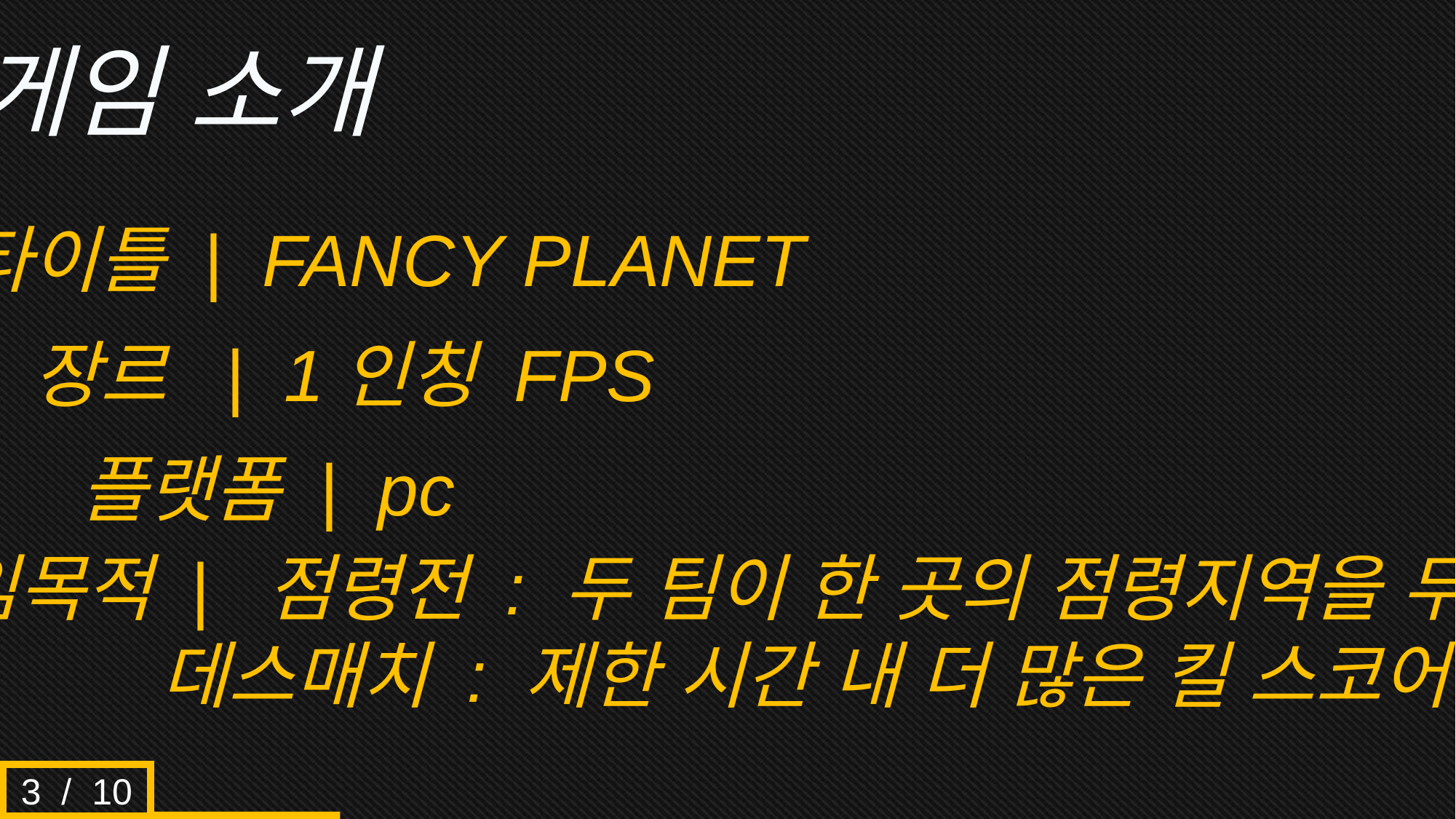

게임 소개
타이틀 |  FANCY PLANET
장르  |  1인칭 FPS
플랫폼 |  pc
게임목적 |  점령전 : 두 팀이 한 곳의 점령지역을 두고 경쟁
		  데스매치 : 제한 시간 내 더 많은 킬 스코어를 획득
3  /  10